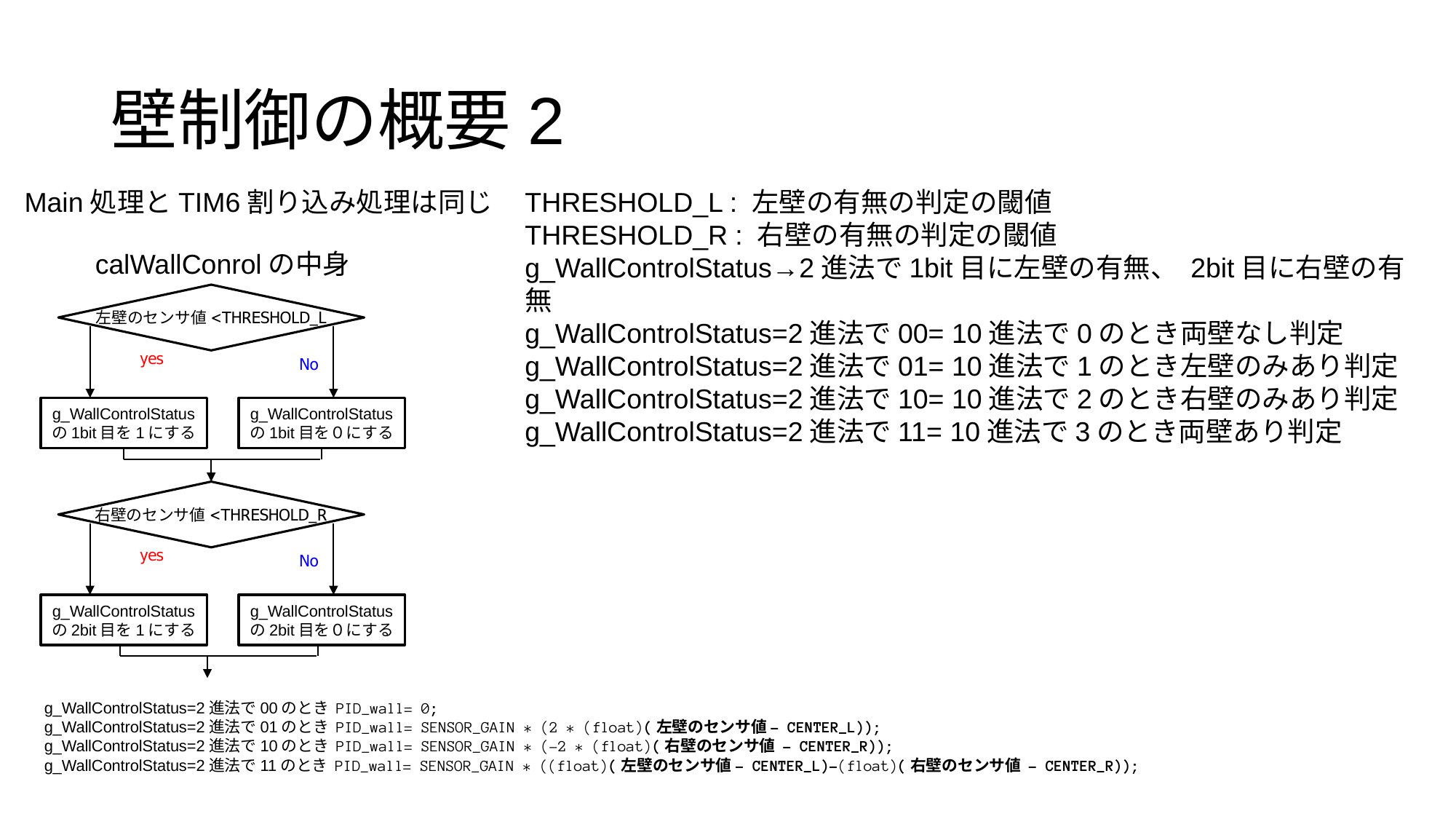

# 壁制御の概要2
Main処理とTIM6割り込み処理は同じ
THRESHOLD_L : 左壁の有無の判定の閾値
THRESHOLD_R : 右壁の有無の判定の閾値
g_WallControlStatus→2進法で1bit目に左壁の有無、 2bit目に右壁の有無
g_WallControlStatus=2進法で00= 10進法で0のとき両壁なし判定
g_WallControlStatus=2進法で01= 10進法で1のとき左壁のみあり判定
g_WallControlStatus=2進法で10= 10進法で2のとき右壁のみあり判定
g_WallControlStatus=2進法で11= 10進法で3のとき両壁あり判定
calWallConrolの中身
左壁のセンサ値<THRESHOLD_L
yes
No
g_WallControlStatus
の1bit目を1にする
g_WallControlStatus
の1bit目を０にする
右壁のセンサ値<THRESHOLD_R
yes
No
g_WallControlStatus
の2bit目を1にする
g_WallControlStatus
の2bit目を０にする
g_WallControlStatus=2進法で00のとき PID_wall= 0;
g_WallControlStatus=2進法で01のとき PID_wall= SENSOR_GAIN * (2 * (float)(左壁のセンサ値- CENTER_L));
g_WallControlStatus=2進法で10のとき PID_wall= SENSOR_GAIN * (-2 * (float)(右壁のセンサ値 - CENTER_R));
g_WallControlStatus=2進法で11のとき PID_wall= SENSOR_GAIN * ((float)(左壁のセンサ値- CENTER_L)-(float)(右壁のセンサ値 - CENTER_R));